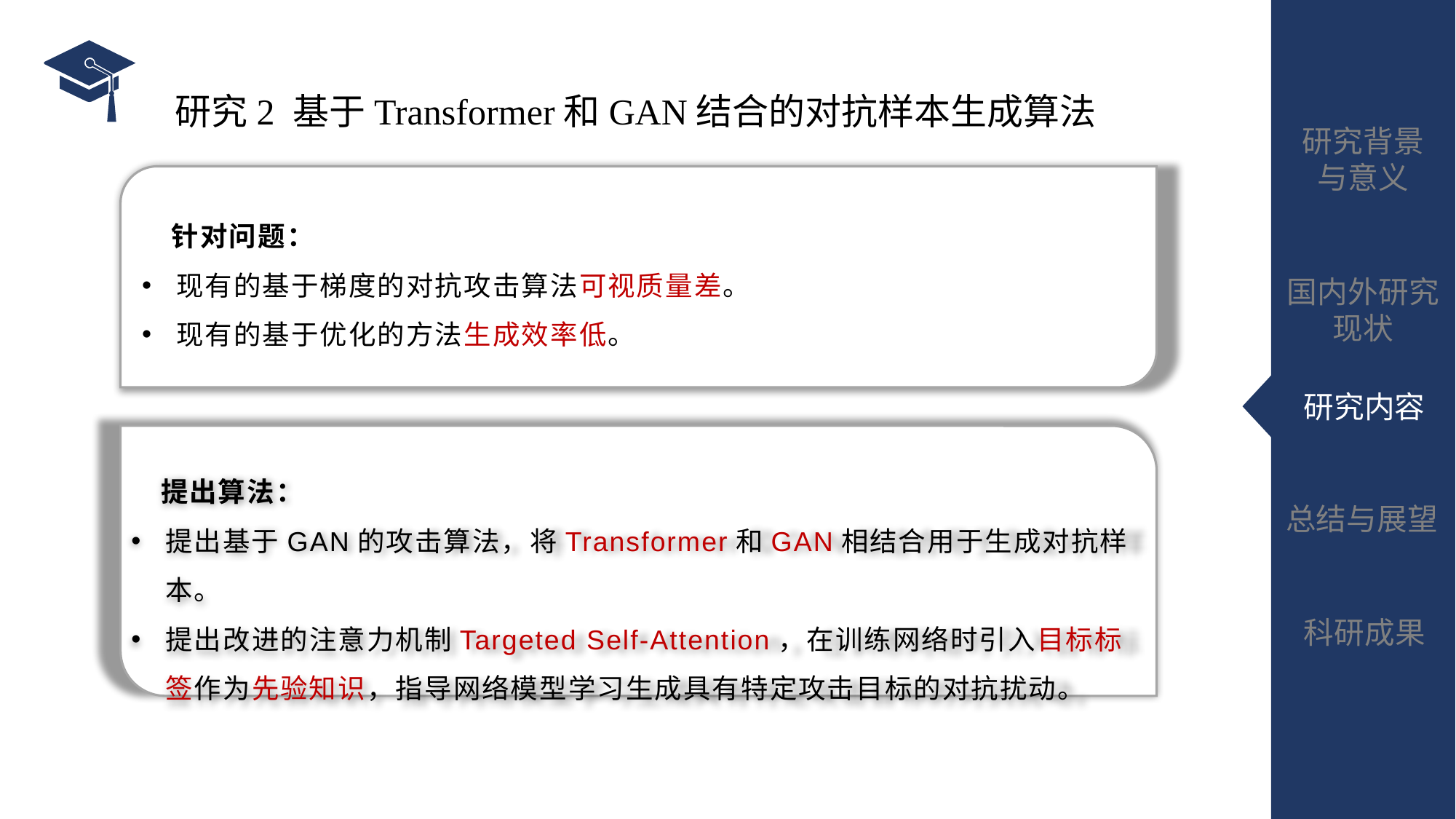

# 研究2 基于Transformer和GAN结合的对抗样本生成算法
   针对问题：
现有的基于梯度的对抗攻击算法可视质量差。
现有的基于优化的方法生成效率低。

   提出算法：
提出基于GAN的攻击算法，将Transformer和GAN相结合用于生成对抗样本。
提出改进的注意力机制Targeted Self-Attention，在训练网络时引入目标标签作为先验知识，指导网络模型学习生成具有特定攻击目标的对抗扰动。